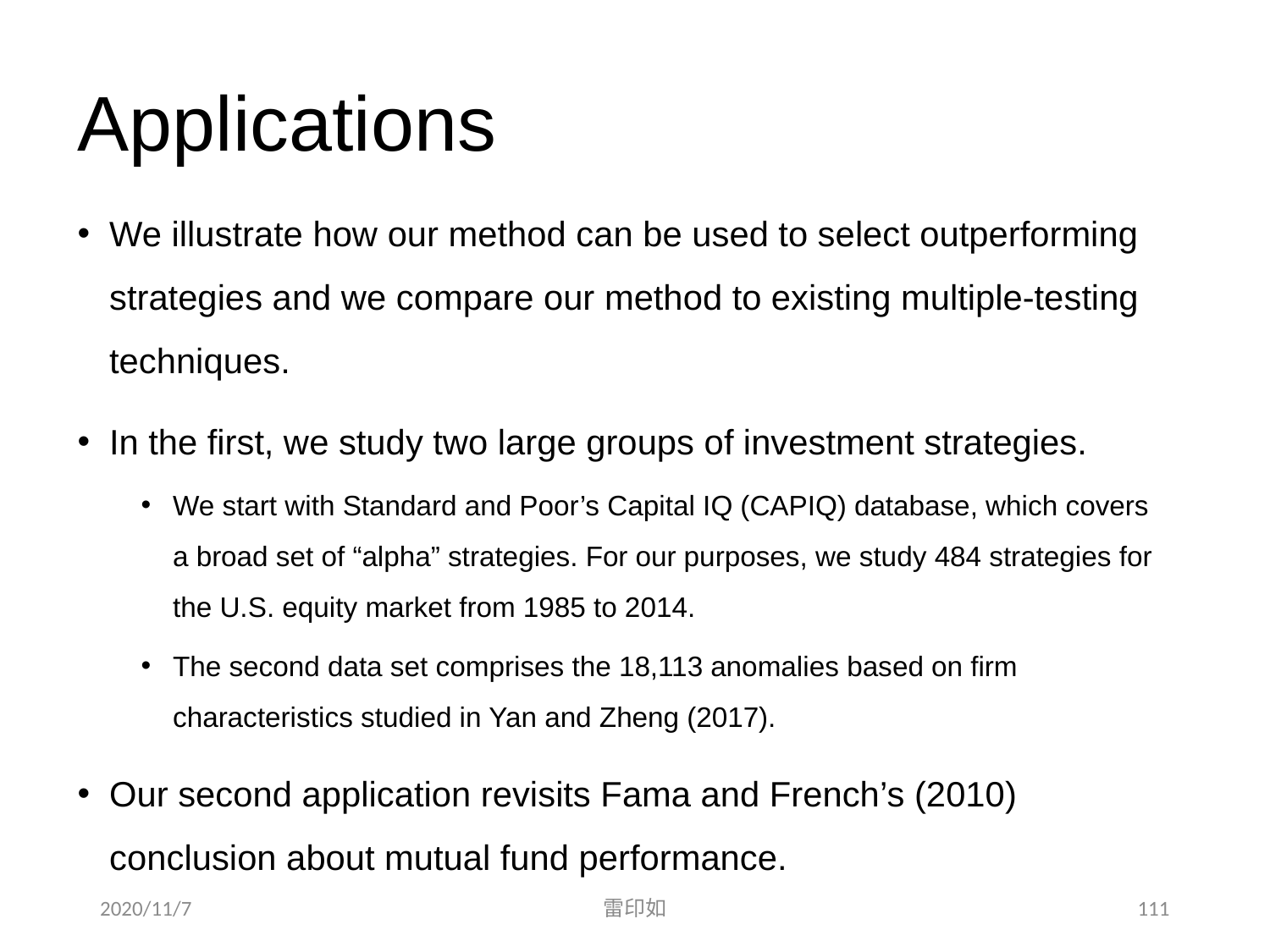

# Applications
We illustrate how our method can be used to select outperforming strategies and we compare our method to existing multiple-testing techniques.
In the first, we study two large groups of investment strategies.
We start with Standard and Poor’s Capital IQ (CAPIQ) database, which covers a broad set of “alpha” strategies. For our purposes, we study 484 strategies for the U.S. equity market from 1985 to 2014.
The second data set comprises the 18,113 anomalies based on firm characteristics studied in Yan and Zheng (2017).
Our second application revisits Fama and French’s (2010) conclusion about mutual fund performance.

2020/11/7
雷印如
111